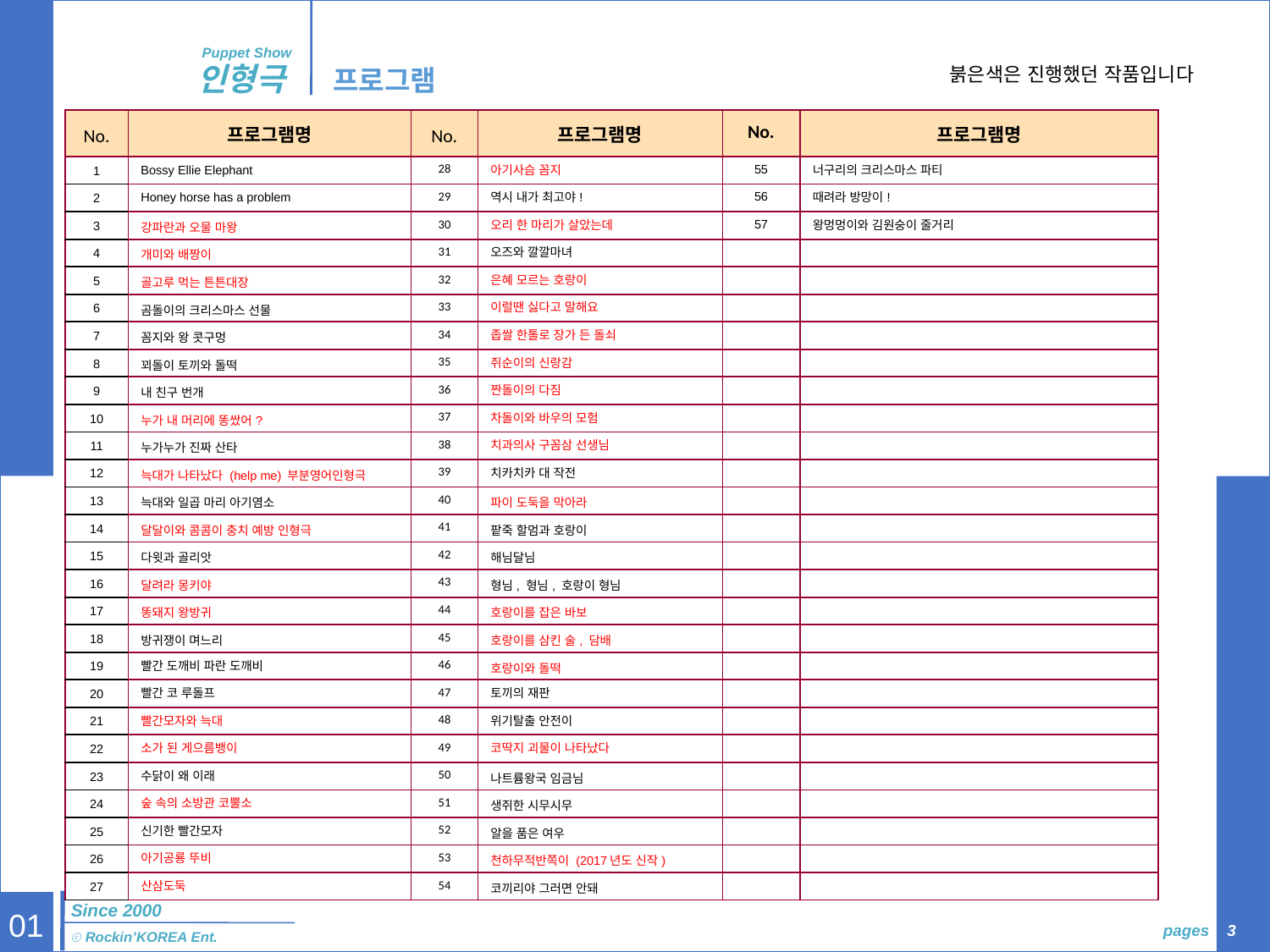

Puppet Show
인형극
프로그램
붉은색은 진행했던 작품입니다
| No. | 프로그램명 | No. | 프로그램명 | No. | 프로그램명 |
| --- | --- | --- | --- | --- | --- |
| 1 | Bossy Ellie Elephant | 28 | 아기사슴 꼼지 | 55 | 너구리의 크리스마스 파티 |
| 2 | Honey horse has a problem | 29 | 역시 내가 최고야! | 56 | 때려라 방망이! |
| 3 | 강파란과 오물 마왕 | 30 | 오리 한 마리가 살았는데 | 57 | 왕멍멍이와 김원숭이 줄거리 |
| 4 | 개미와 배짱이 | 31 | 오즈와 깔깔마녀 |  |  |
| 5 | 골고루 먹는 튼튼대장 | 32 | 은혜 모르는 호랑이 |  |  |
| 6 | 곰돌이의 크리스마스 선물 | 33 | 이럴땐 싫다고 말해요 |  |  |
| 7 | 꼼지와 왕 콧구멍 | 34 | 좁쌀 한톨로 장가 든 돌쇠 |  |  |
| 8 | 꾀돌이 토끼와 돌떡 | 35 | 쥐순이의 신랑감 |  |  |
| 9 | 내 친구 번개 | 36 | 짠돌이의 다짐 |  |  |
| 10 | 누가 내 머리에 똥쌌어? | 37 | 차돌이와 바우의 모험 |  |  |
| 11 | 누가누가 진짜 산타 | 38 | 치과의사 구꼼삼 선생님 |  |  |
| 12 | 늑대가 나타났다 (help me) 부분영어인형극 | 39 | 치카치카 대 작전 |  |  |
| 13 | 늑대와 일곱 마리 아기염소 | 40 | 파이 도둑을 막아라 |  |  |
| 14 | 달달이와 콤콤이 충치 예방 인형극 | 41 | 팥죽 할멈과 호랑이 |  |  |
| 15 | 다윗과 골리앗 | 42 | 해님달님 |  |  |
| 16 | 달려라 몽키야 | 43 | 형님, 형님, 호랑이 형님 |  |  |
| 17 | 똥돼지 왕방귀 | 44 | 호랑이를 잡은 바보 |  |  |
| 18 | 방귀쟁이 며느리 | 45 | 호랑이를 삼킨 술, 담배 |  |  |
| 19 | 빨간 도깨비 파란 도깨비 | 46 | 호랑이와 돌떡 |  |  |
| 20 | 빨간 코 루돌프 | 47 | 토끼의 재판 |  |  |
| 21 | 빨간모자와 늑대 | 48 | 위기탈출 안전이 |  |  |
| 22 | 소가 된 게으름뱅이 | 49 | 코딱지 괴물이 나타났다 |  |  |
| 23 | 수닭이 왜 이래 | 50 | 나트륨왕국 임금님 |  |  |
| 24 | 숲 속의 소방관 코뿔소 | 51 | 생쥐한 시무시무 |  |  |
| 25 | 신기한 빨간모자 | 52 | 알을 품은 여우 |  |  |
| 26 | 아기공룡 뚜비 | 53 | 천하무적반쪽이 (2017년도 신작) |  |  |
| 27 | 산삼도둑 | 54 | 코끼리야 그러면 안돼 |  |  |

Since 2000
01
      pages    3
ⓒ Rockin’KOREA Ent.